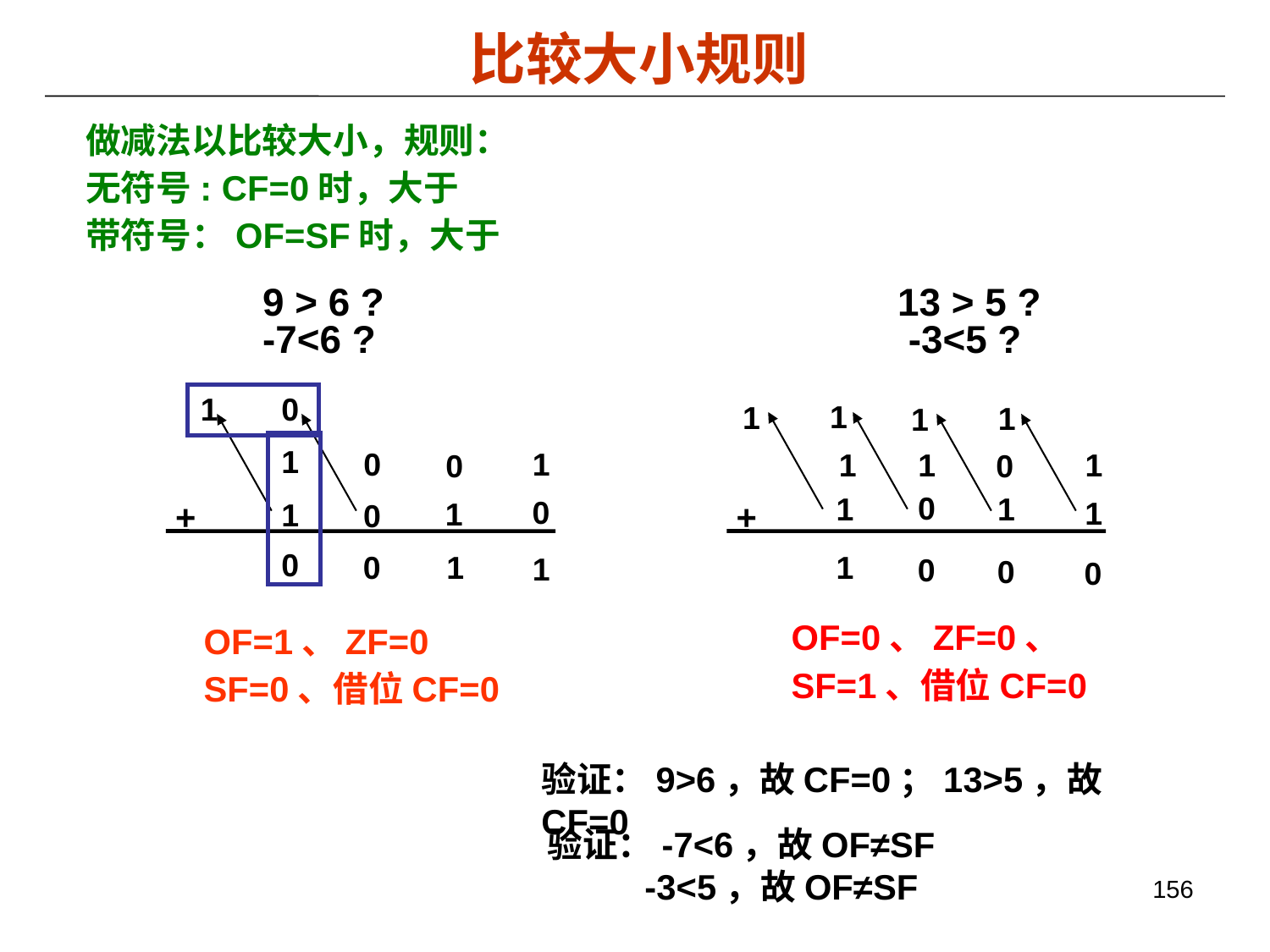

比较大小规则
做减法以比较大小，规则：
无符号: CF=0时，大于
带符号：OF=SF时，大于
          	9 > 6 ? 			   	13 > 5 ?
 		-7<6 ?					 -3<5 ?
1
0

1
1

1
1

1
1
1
0
0
1
1
1
+

1
0
0
0

1
0
1
0
0
1
+
1
0

0
0
1
1
OF=0、ZF=0、
SF=1、借位CF=0
OF=1、ZF=0
SF=0、借位CF=0
验证：9>6，故CF=0；13>5，故CF=0
验证：-7<6，故OF≠SF
          -3<5，故OF≠SF
156